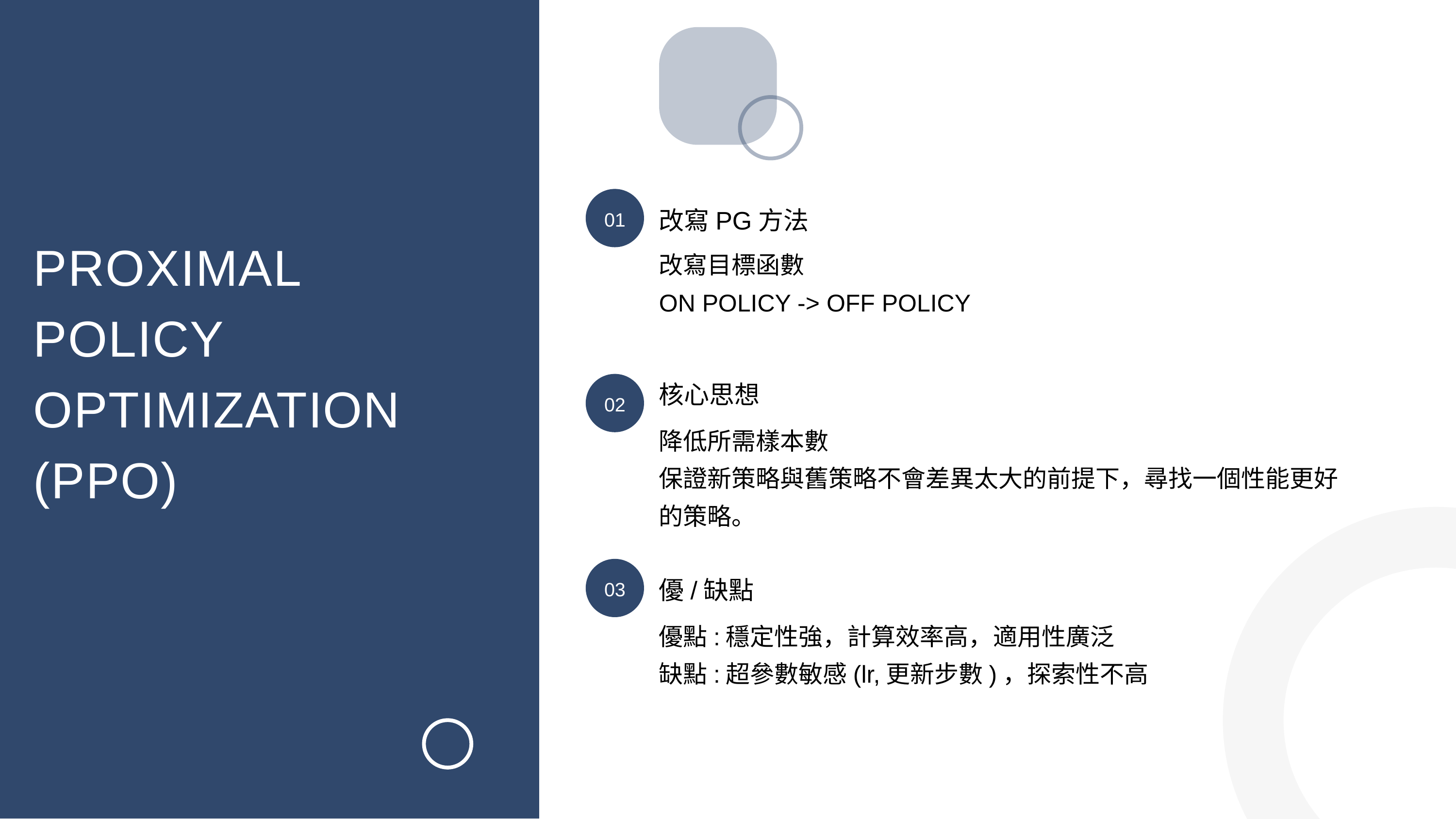

01
改寫PG方法
PROXIMAL POLICY OPTIMIZATION
(PPO)
改寫目標函數
ON POLICY -> OFF POLICY
核心思想

02
降低所需樣本數
保證新策略與舊策略不會差異太大的前提下，尋找一個性能更好
的策略。

03
優/缺點
優點:穩定性強，計算效率高，適用性廣泛
缺點:超參數敏感(lr,更新步數)，探索性不高